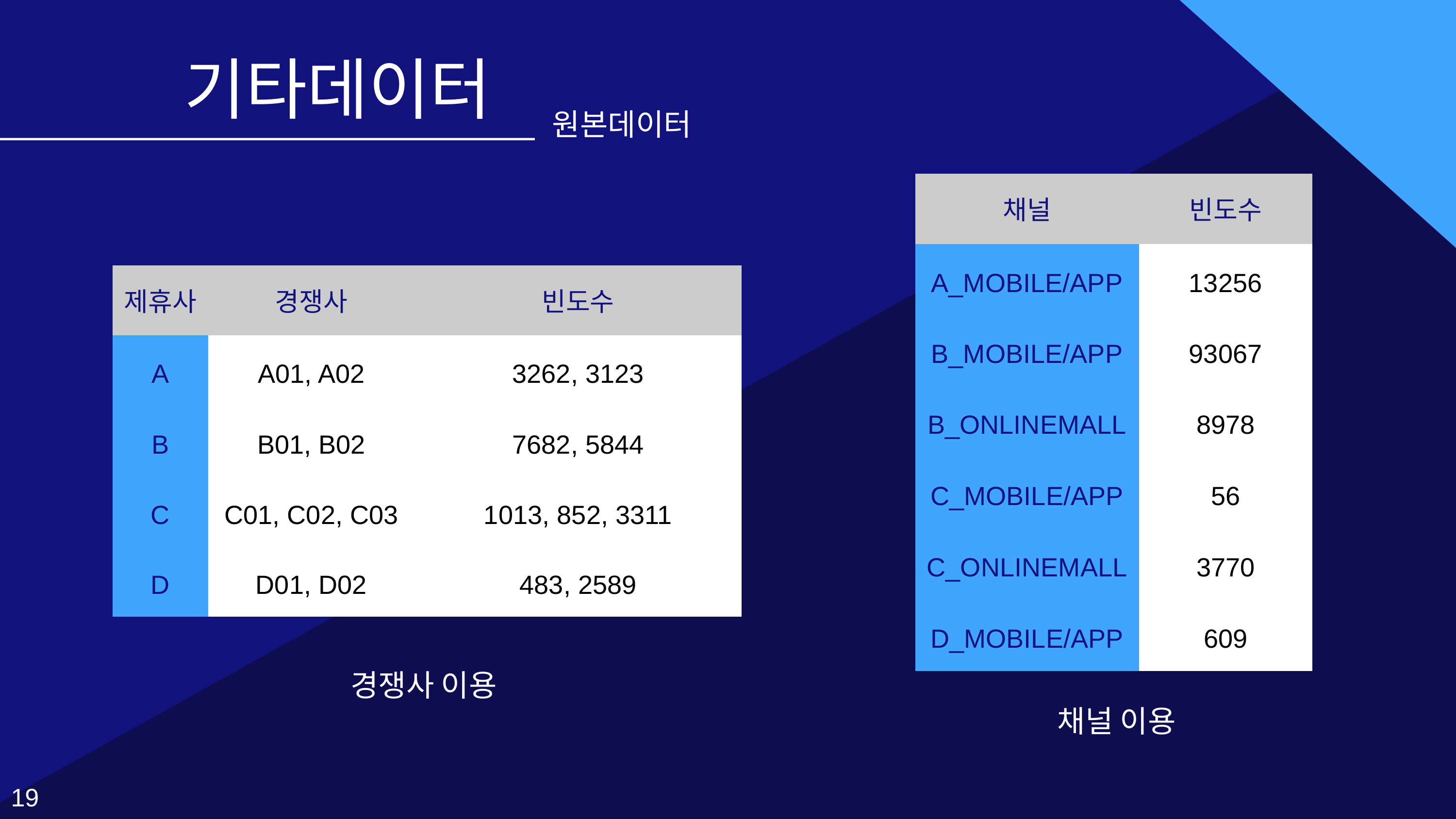

기타데이터
원본데이터

| 채널 | 빈도수 |
| --- | --- |
| A\_MOBILE/APP | 13256 |
| B\_MOBILE/APP | 93067 |
| B\_ONLINEMALL | 8978 |
| C\_MOBILE/APP | 56 |
| C\_ONLINEMALL | 3770 |
| D\_MOBILE/APP | 609 |
| 제휴사 | 경쟁사 | 빈도수 |
| --- | --- | --- |
| A | A01, A02 | 3262, 3123 |
| B | B01, B02 | 7682, 5844 |
| C | C01, C02, C03 | 1013, 852, 3311 |
| D | D01, D02 | 483, 2589 |
경쟁사 이용
채널 이용
19